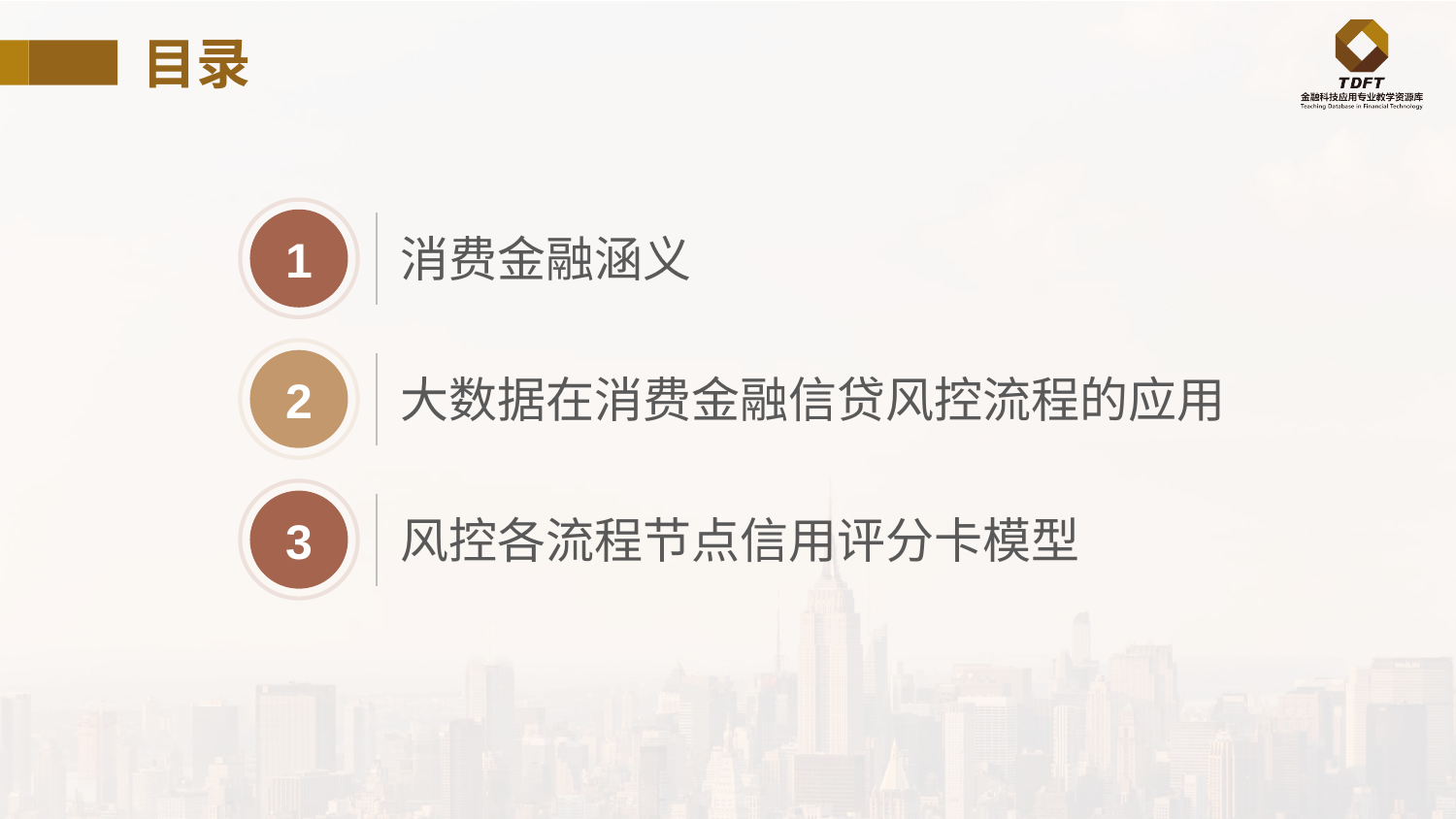

目录

1
消费金融涵义

2
大数据在消费金融信贷风控流程的应用

3
风控各流程节点信用评分卡模型